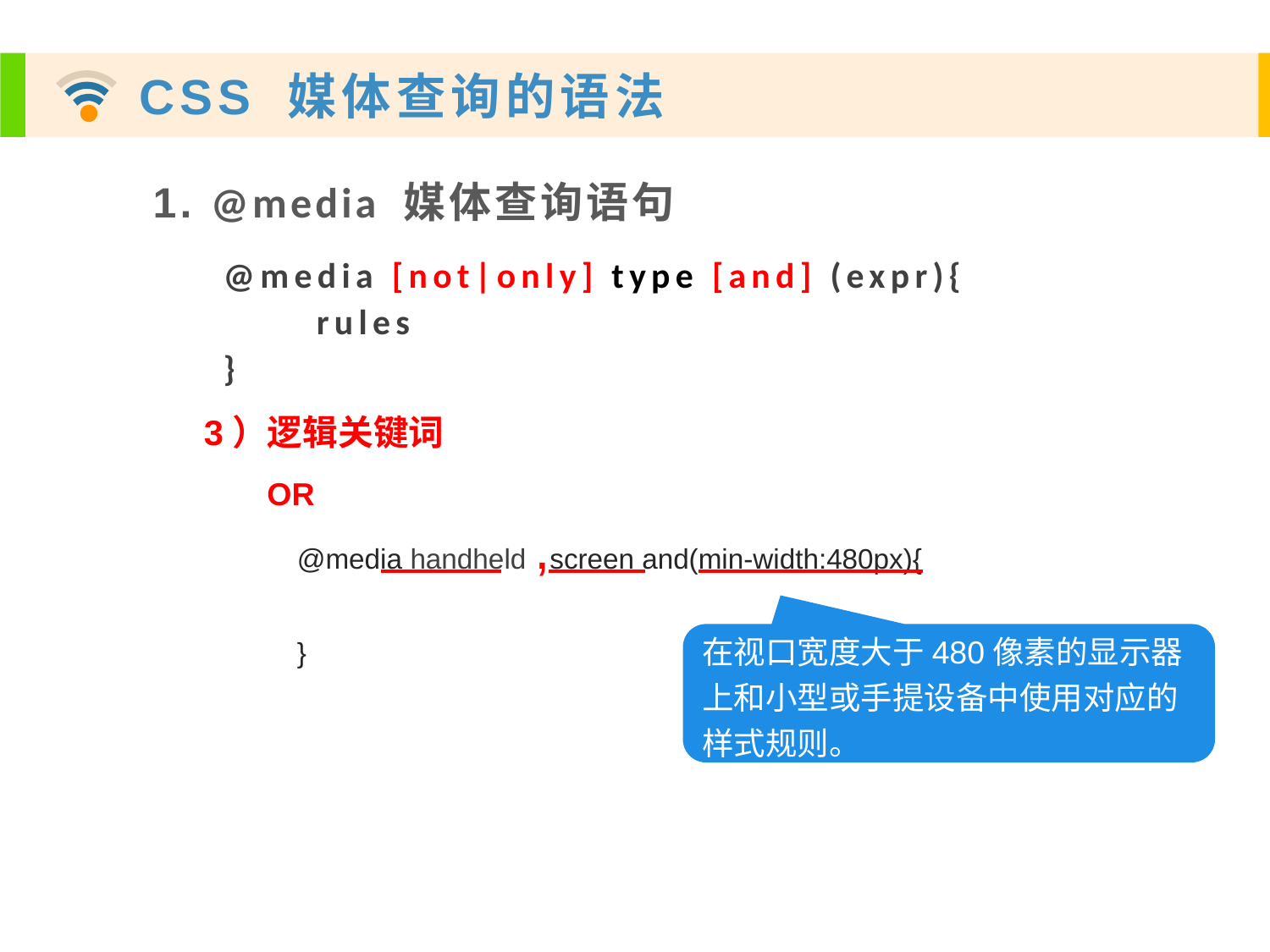

1. @media 媒体查询语句
@media [not|only] type [and] (expr){
       rules
}
3）逻辑关键词
OR

@media handheld ,screen and(min-width:480px){

}
在视口宽度大于480像素的显示器上和小型或手提设备中使用对应的样式规则。